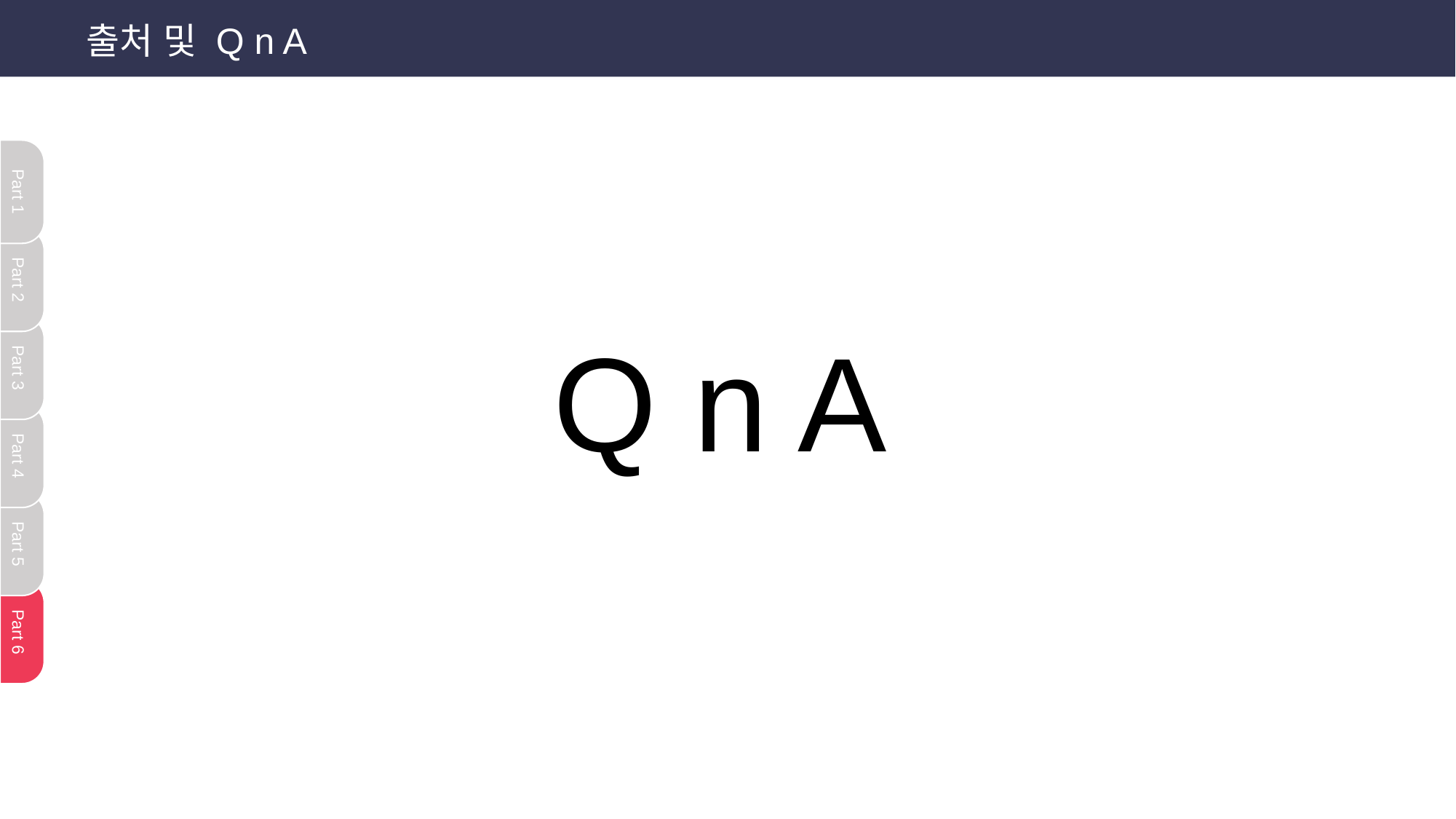

출처 및 Q n A
Part 1
Part 2
Q n A
Part 3
Part 4
Part 5
Part 6